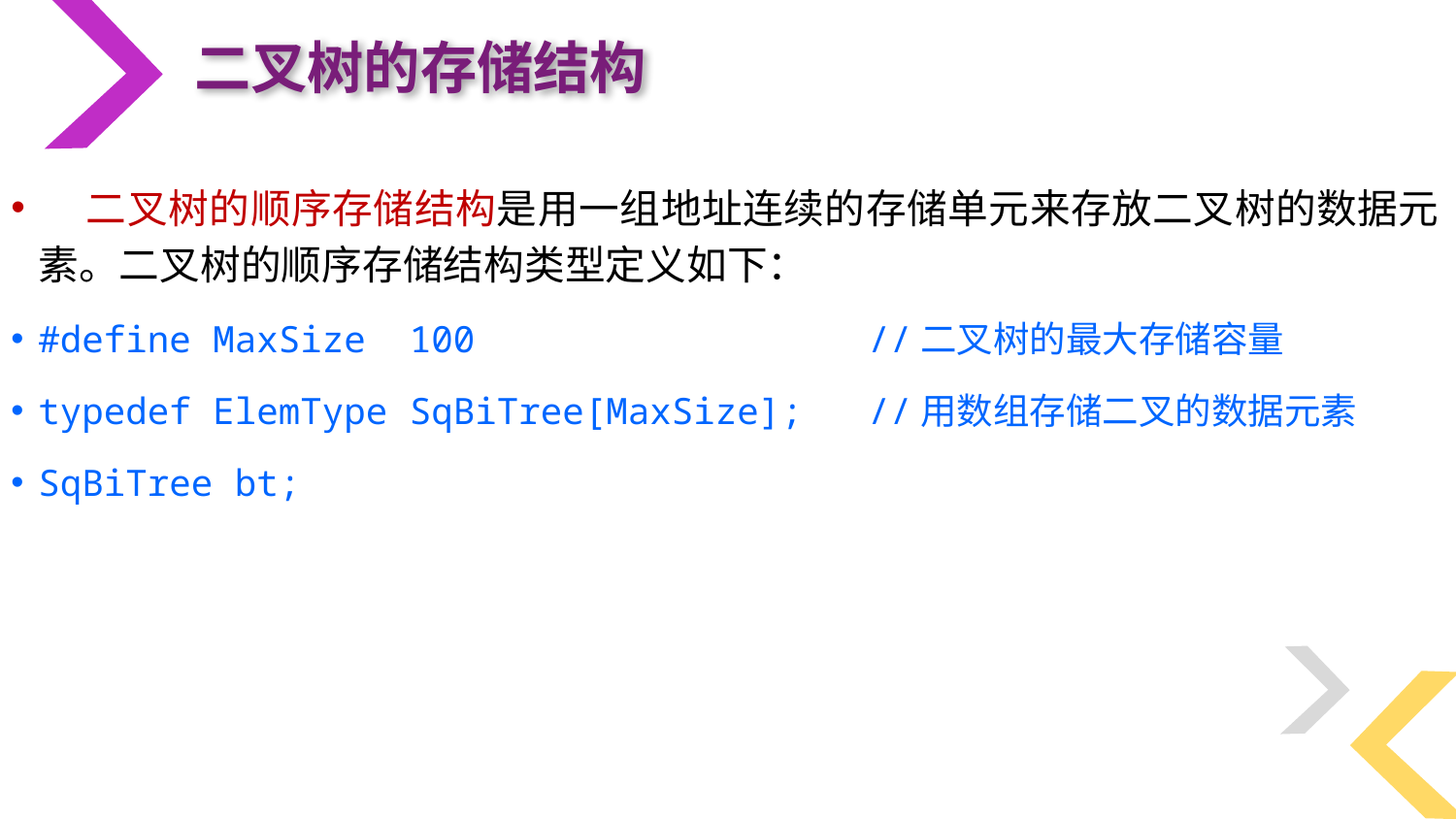

二叉树的存储结构
    二叉树的顺序存储结构是用一组地址连续的存储单元来存放二叉树的数据元素。二叉树的顺序存储结构类型定义如下：
#define MaxSize  100                  //二叉树的最大存储容量
typedef ElemType SqBiTree[MaxSize];   //用数组存储二叉的数据元素
SqBiTree bt;